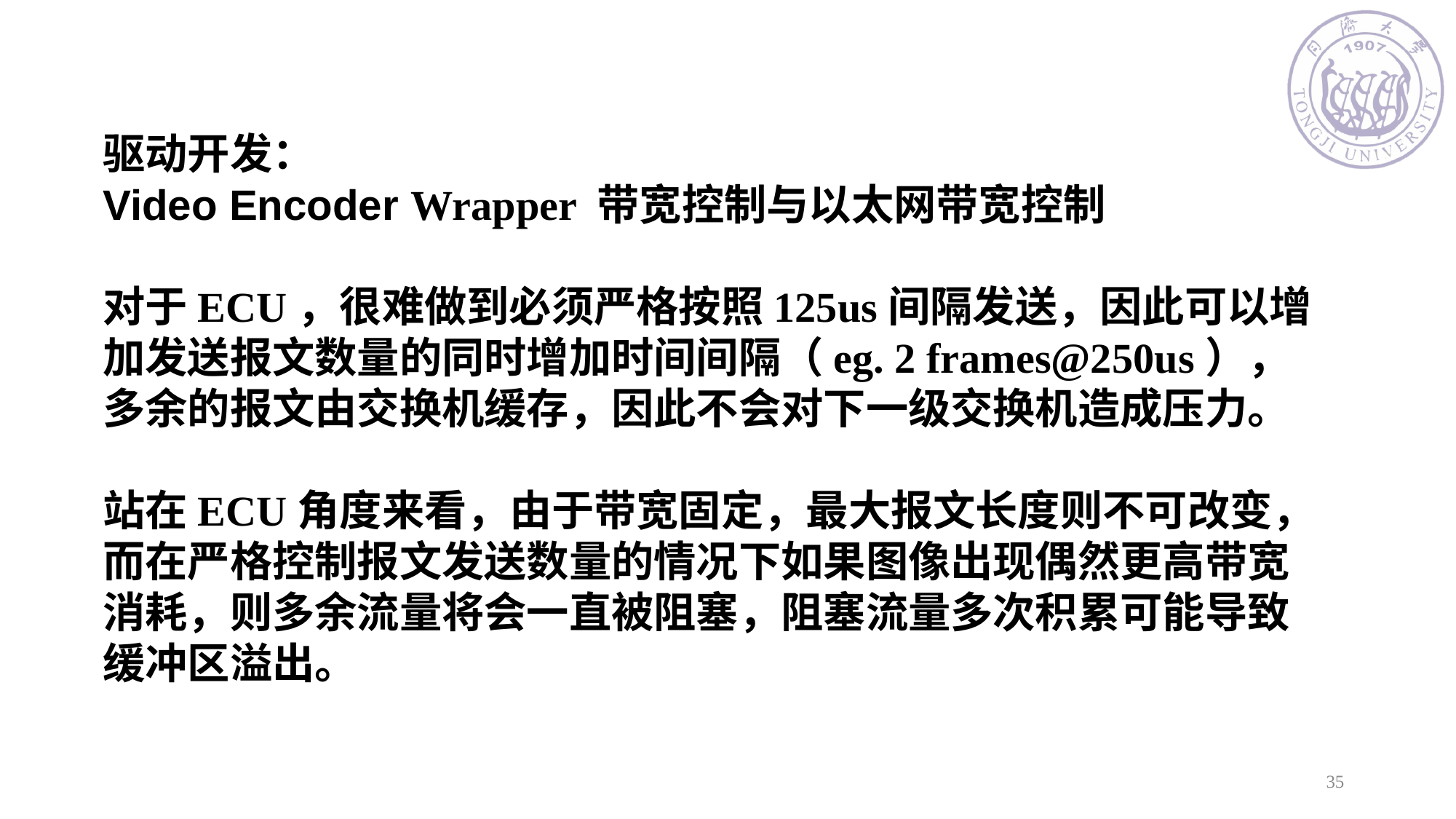

驱动开发：
Video Encoder Wrapper 带宽控制与以太网带宽控制
对于ECU，很难做到必须严格按照125us间隔发送，因此可以增加发送报文数量的同时增加时间间隔（eg. 2 frames@250us），多余的报文由交换机缓存，因此不会对下一级交换机造成压力。

站在ECU角度来看，由于带宽固定，最大报文长度则不可改变，而在严格控制报文发送数量的情况下如果图像出现偶然更高带宽消耗，则多余流量将会一直被阻塞，阻塞流量多次积累可能导致缓冲区溢出。

35